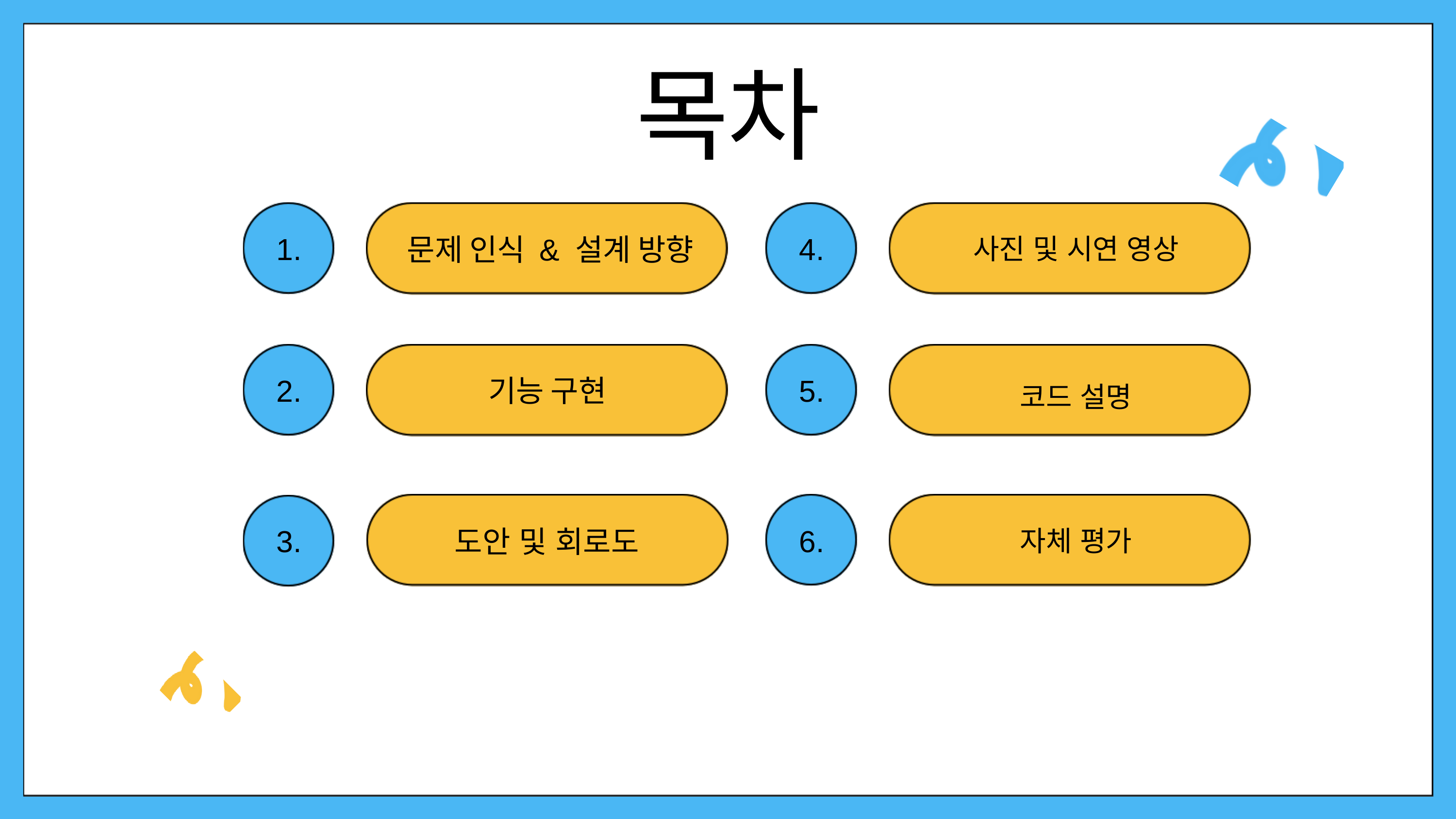

목차

사진 및 시연 영상

1.

4.

문제 인식 & 설계 방향

코드 설명

2.

기능 구현

5.

6.

자체 평가

3.

도안 및 회로도